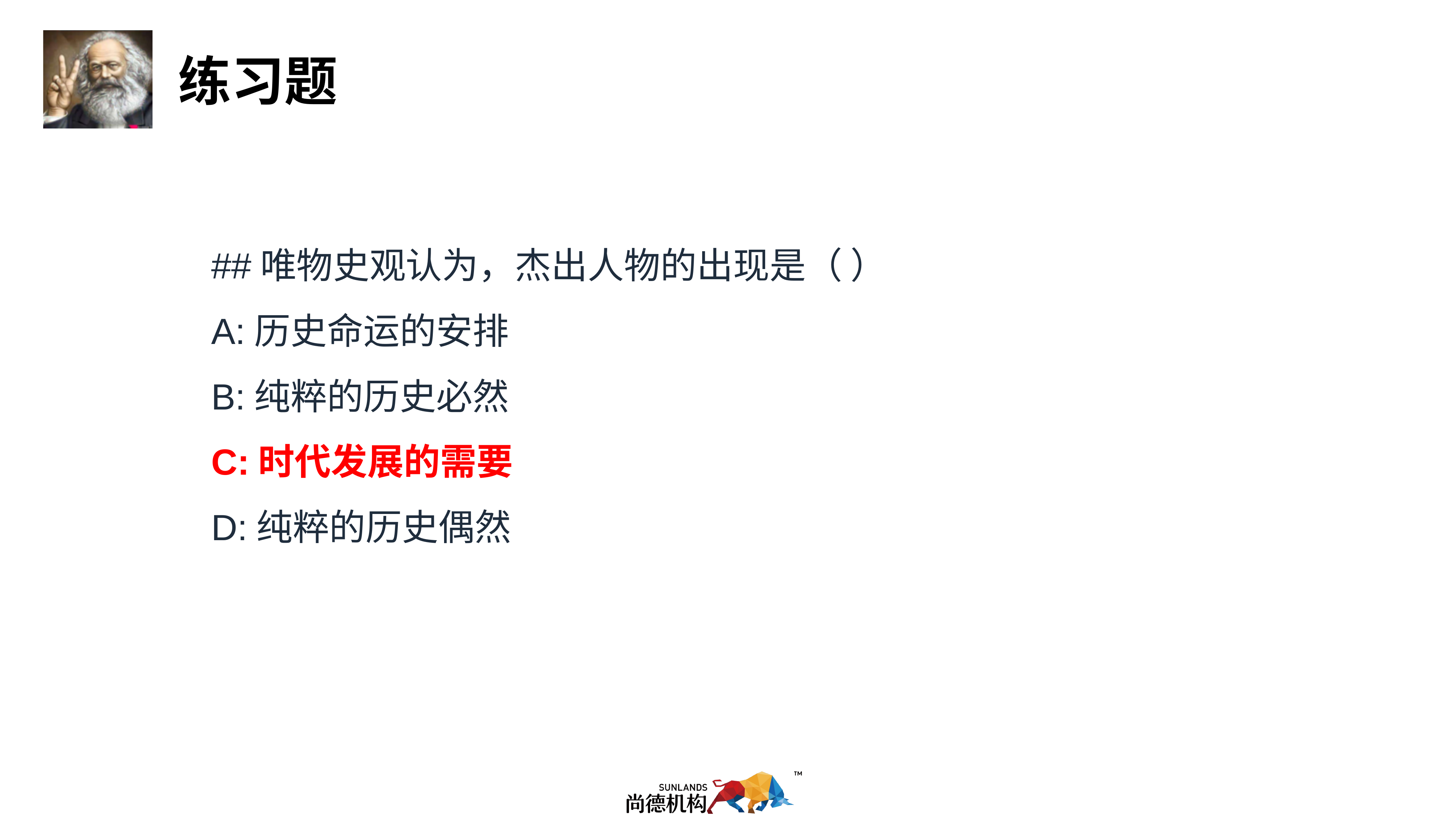

##唯物史观认为，杰出人物的出现是（ ）
A:历史命运的安排
B:纯粹的历史必然
C:时代发展的需要
D:纯粹的历史偶然